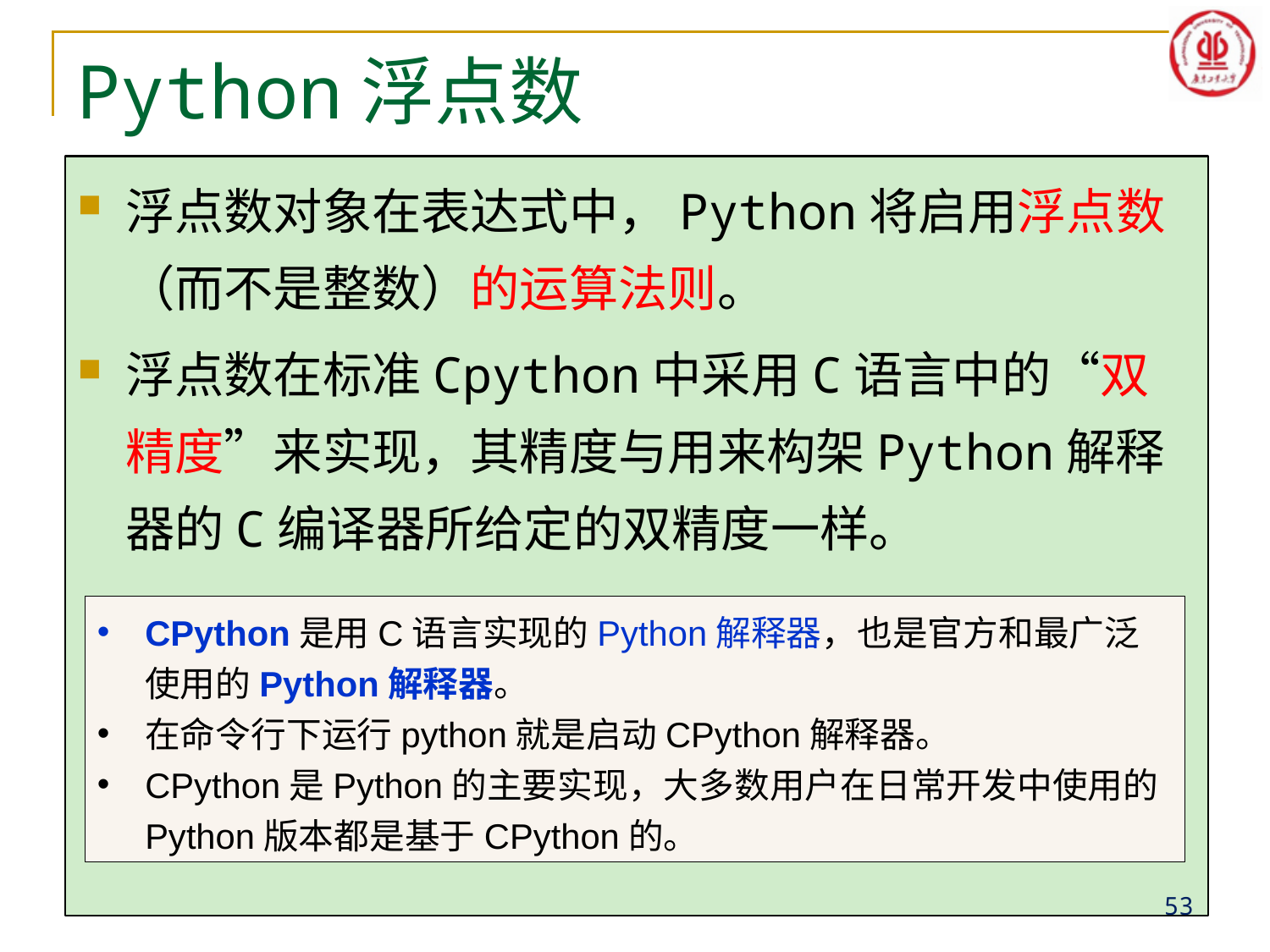

# Python浮点数
浮点数对象在表达式中，Python将启用浮点数（而不是整数）的运算法则。
浮点数在标准Cpython中采用C语言中的“双精度”来实现，其精度与用来构架Python解释器的C编译器所给定的双精度一样。
CPython‌是用C语言实现的Python解释器，也是官方和最广泛使用的Python解释器。
在命令行下运行python就是启动CPython解释器。
CPython是Python的主要实现，大多数用户在日常开发中使用的Python版本都是基于CPython的‌。
53